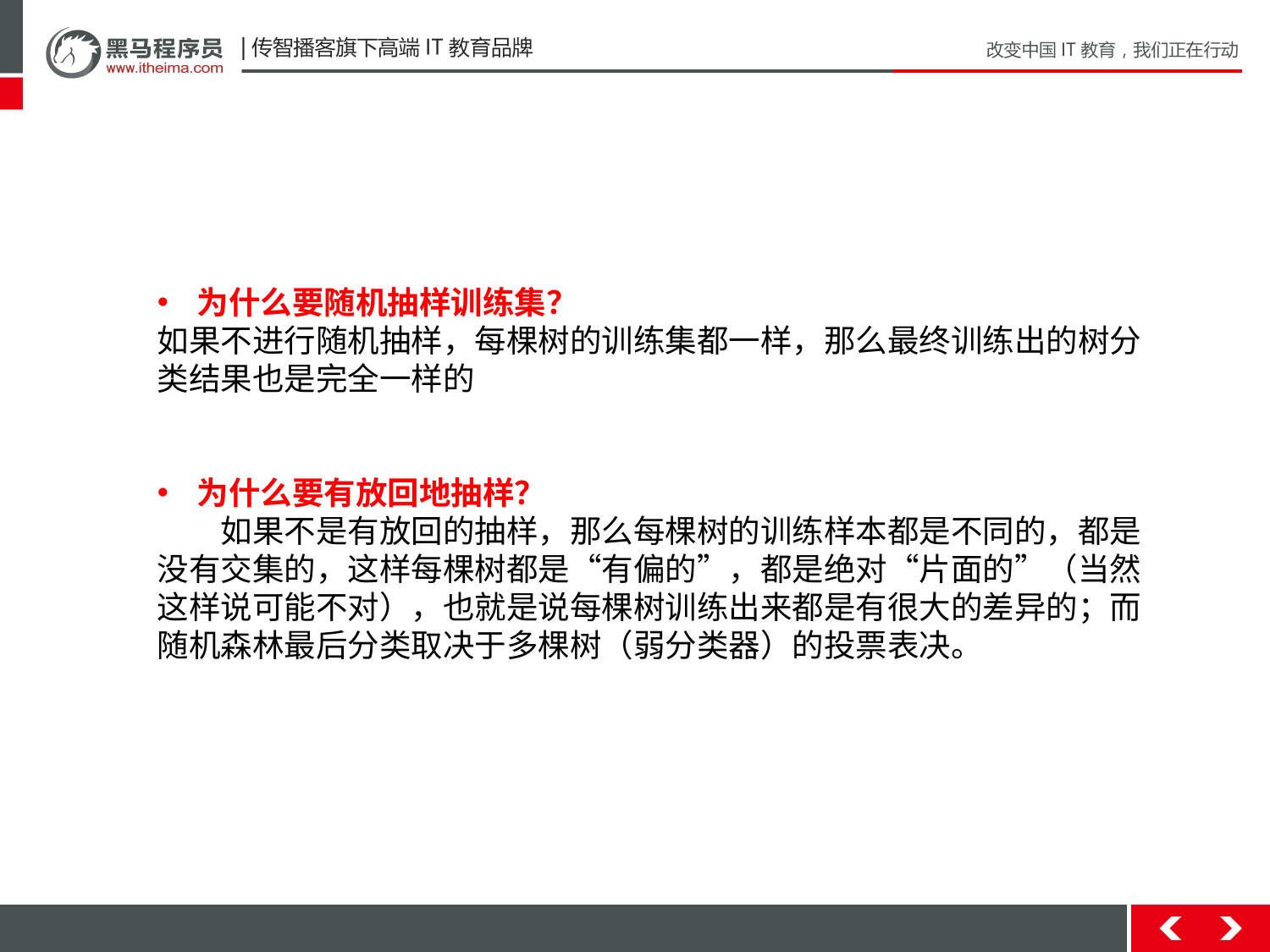

为什么要随机抽样训练集？
如果不进行随机抽样，每棵树的训练集都一样，那么最终训练出的树分类结果也是完全一样的

为什么要有放回地抽样？
　　如果不是有放回的抽样，那么每棵树的训练样本都是不同的，都是没有交集的，这样每棵树都是“有偏的”，都是绝对“片面的”（当然这样说可能不对），也就是说每棵树训练出来都是有很大的差异的；而随机森林最后分类取决于多棵树（弱分类器）的投票表决。